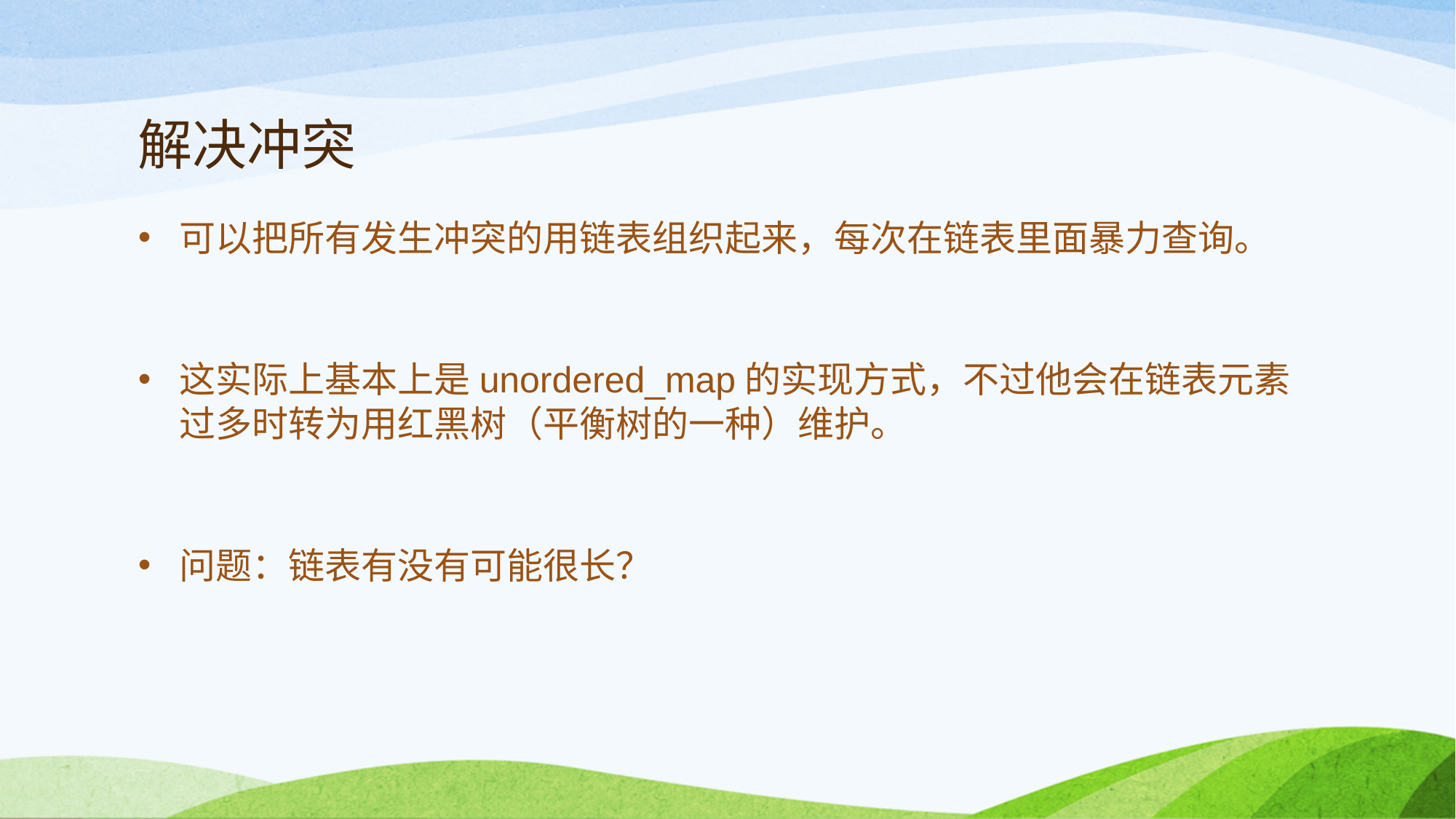

# 解决冲突
可以把所有发生冲突的用链表组织起来，每次在链表里面暴力查询。

这实际上基本上是unordered_map的实现方式，不过他会在链表元素过多时转为用红黑树（平衡树的一种）维护。

问题：链表有没有可能很长？